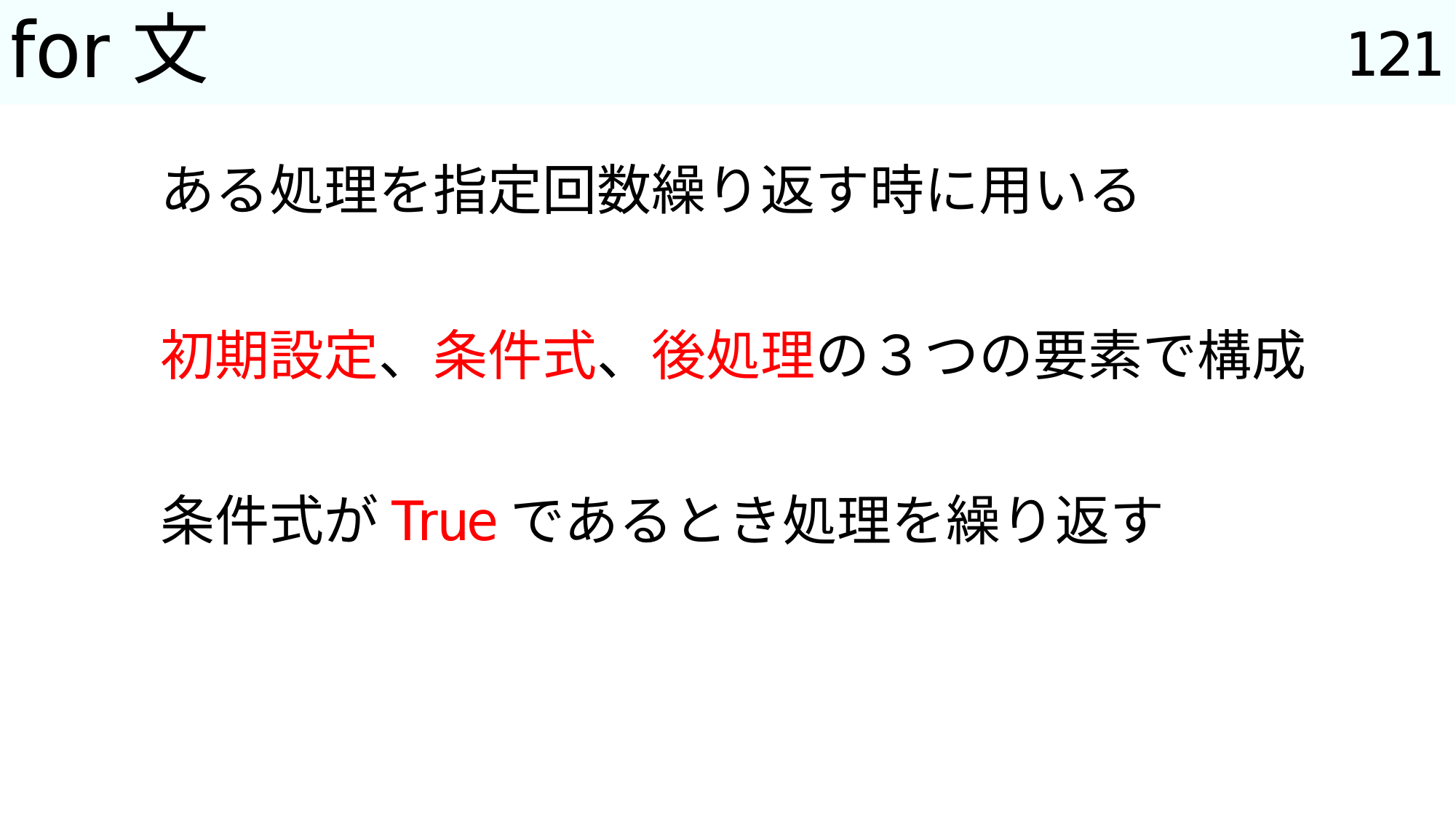

121
# for文
ある処理を指定回数繰り返す時に用いる

初期設定、条件式、後処理の３つの要素で構成

条件式がTrueであるとき処理を繰り返す